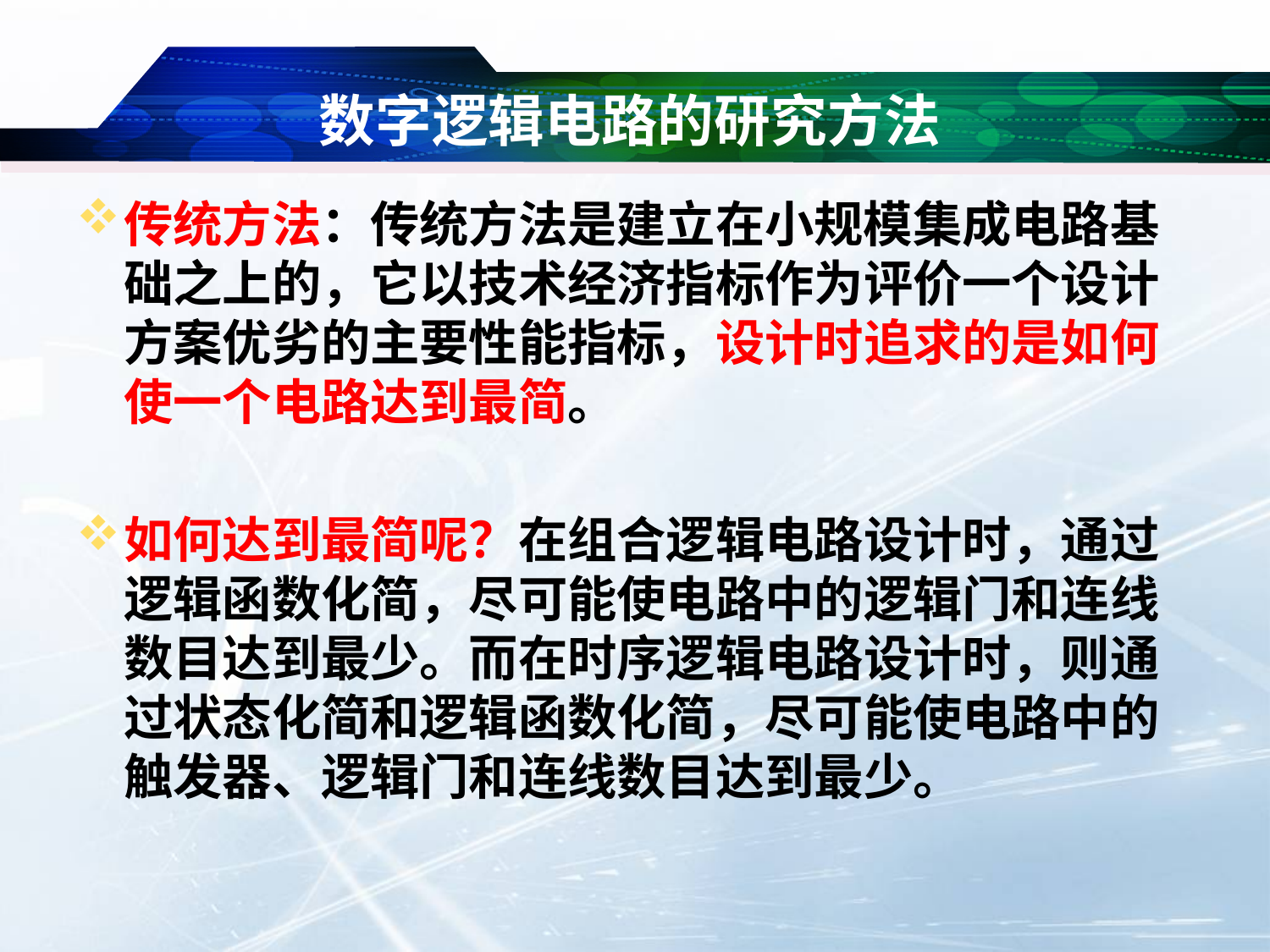

# 数字逻辑电路的研究方法
传统方法：传统方法是建立在小规模集成电路基础之上的，它以技术经济指标作为评价一个设计方案优劣的主要性能指标，设计时追求的是如何使一个电路达到最简。

如何达到最简呢？在组合逻辑电路设计时，通过逻辑函数化简，尽可能使电路中的逻辑门和连线数目达到最少。而在时序逻辑电路设计时，则通过状态化简和逻辑函数化简，尽可能使电路中的触发器、逻辑门和连线数目达到最少。